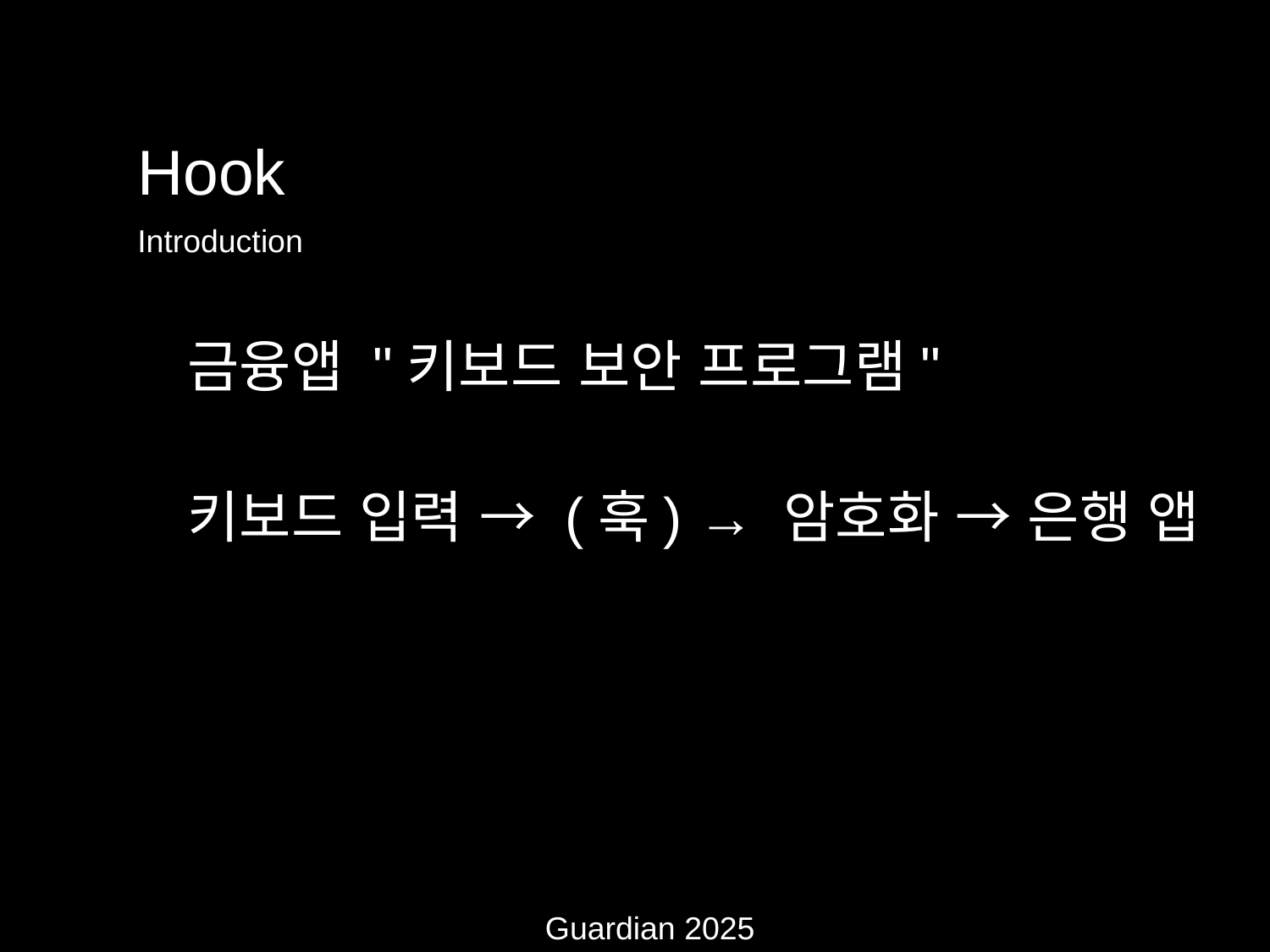

Hook
Introduction
금융앱 "키보드 보안 프로그램"
키보드 입력 → (훅) → 암호화 → 은행 앱